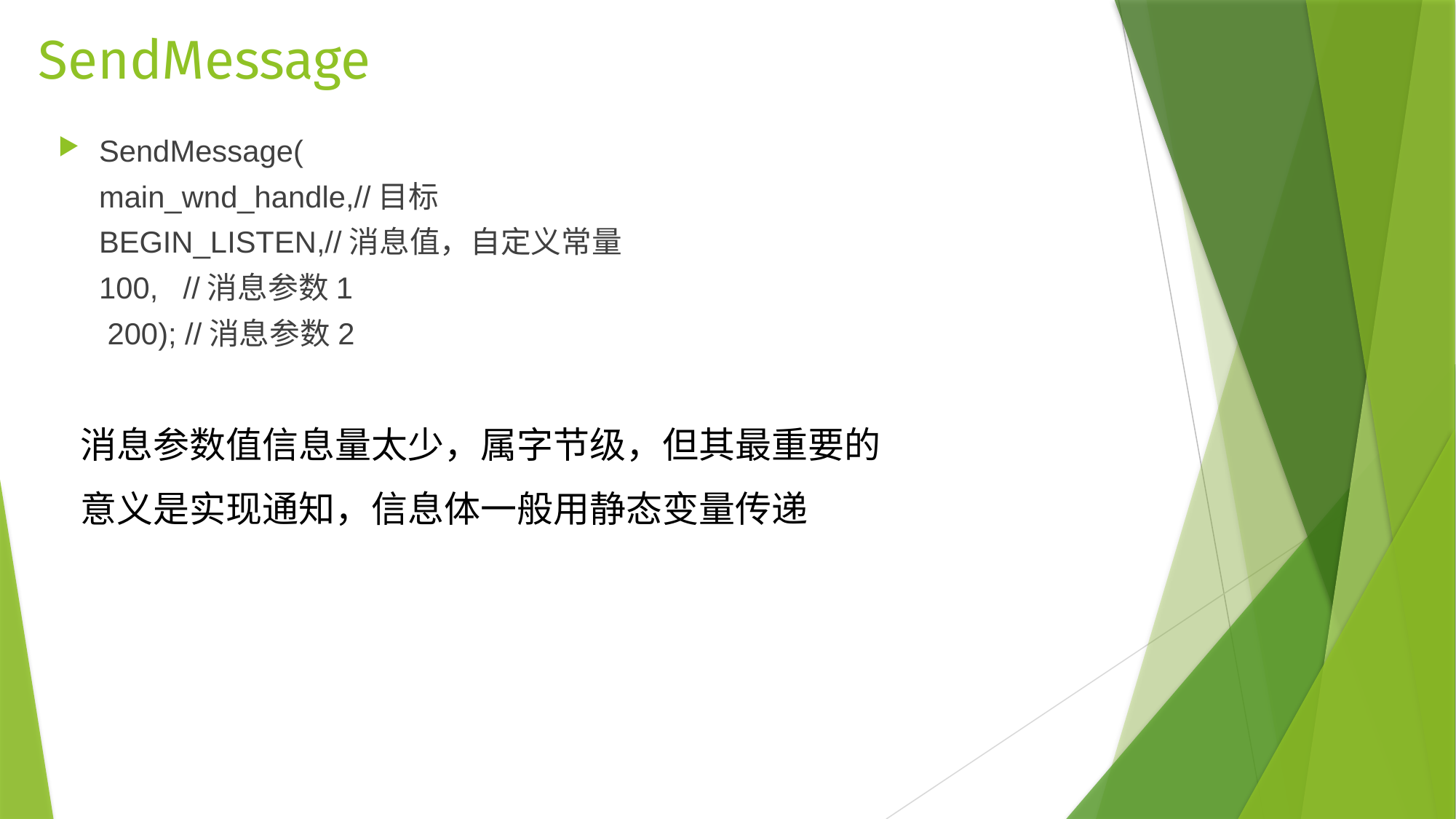

# SendMessage
SendMessage(
main_wnd_handle,//目标
BEGIN_LISTEN,//消息值，自定义常量
100,   //消息参数1
 200); //消息参数2
消息参数值信息量太少，属字节级，但其最重要的
意义是实现通知，信息体一般用静态变量传递